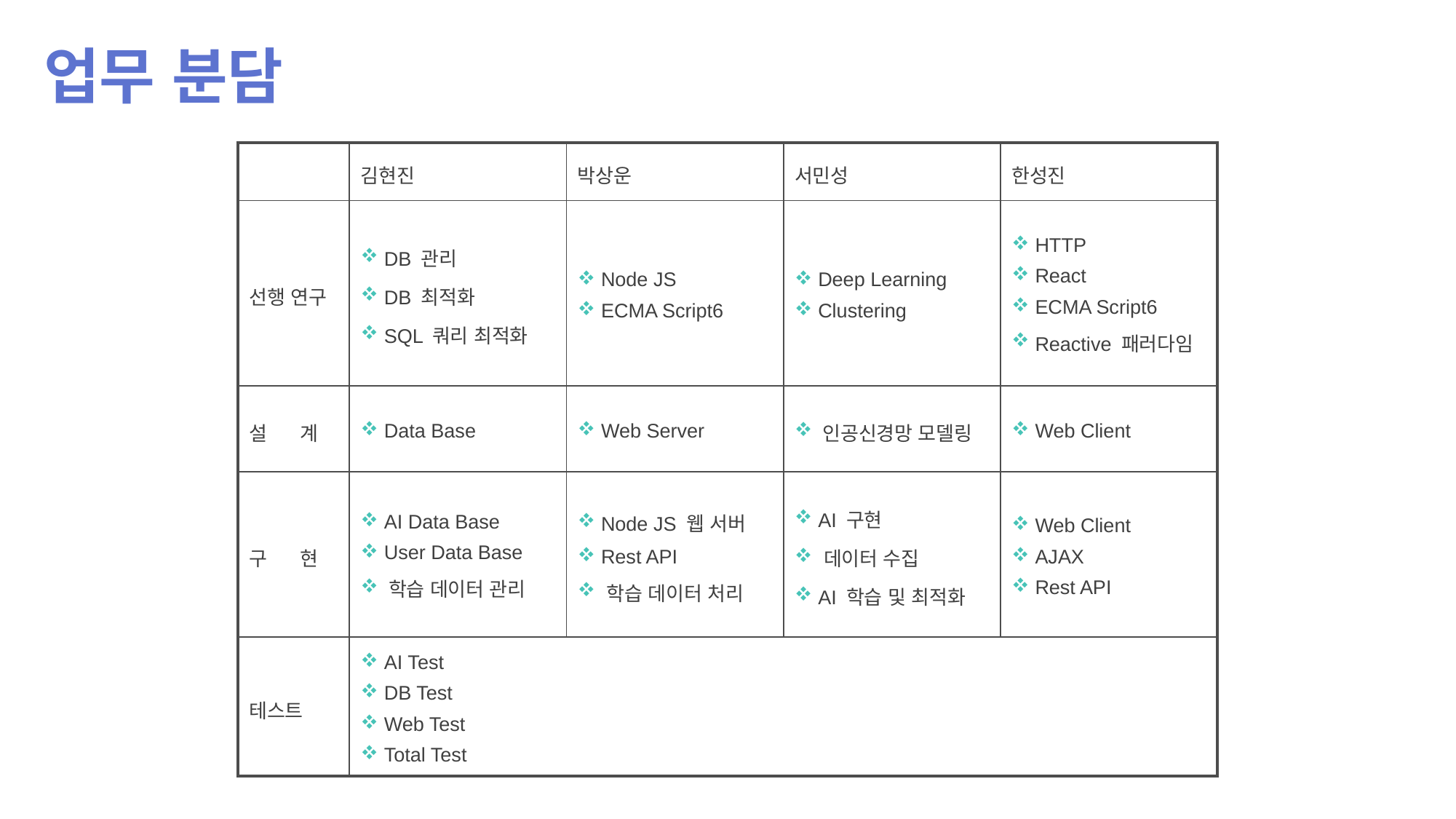

업무 분담
|  | 김현진 | 박상운 | 서민성 | 한성진 |
| --- | --- | --- | --- | --- |
| 선행 연구 | DB 관리 DB 최적화 SQL 쿼리 최적화 | Node JS ECMA Script6 | Deep Learning Clustering | HTTP React ECMA Script6 Reactive 패러다임 |
| 설 계 | Data Base | Web Server | 인공신경망 모델링 | Web Client |
| 구 현 | AI Data Base User Data Base 학습 데이터 관리 | Node JS 웹 서버 Rest API 학습 데이터 처리 | AI 구현 데이터 수집 AI 학습 및 최적화 | Web Client AJAX Rest API |
| 테스트 | AI Test DB Test Web Test Total Test |  |  |  |